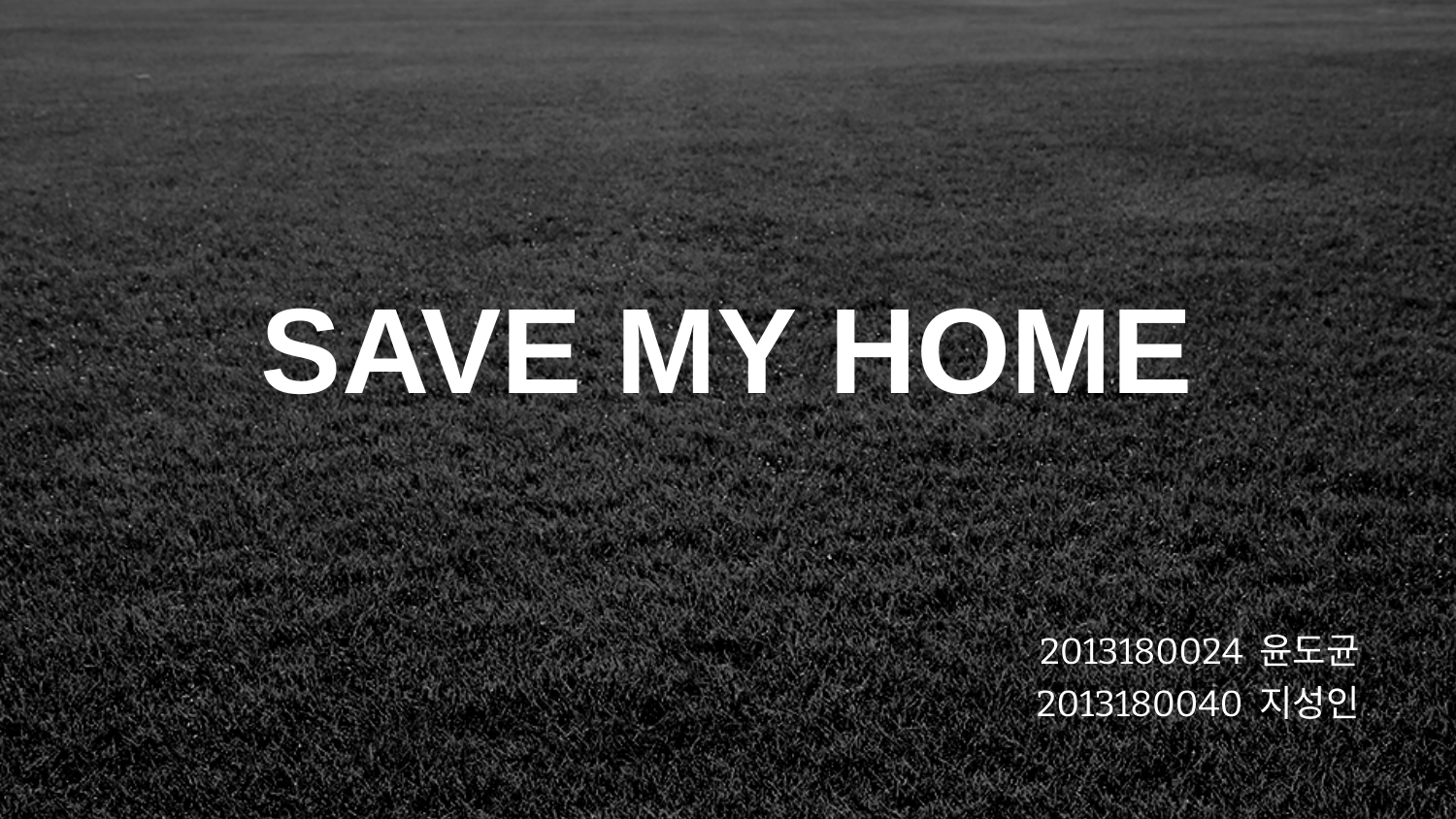

# Save My home
2013180024 윤도균
2013180040 지성인